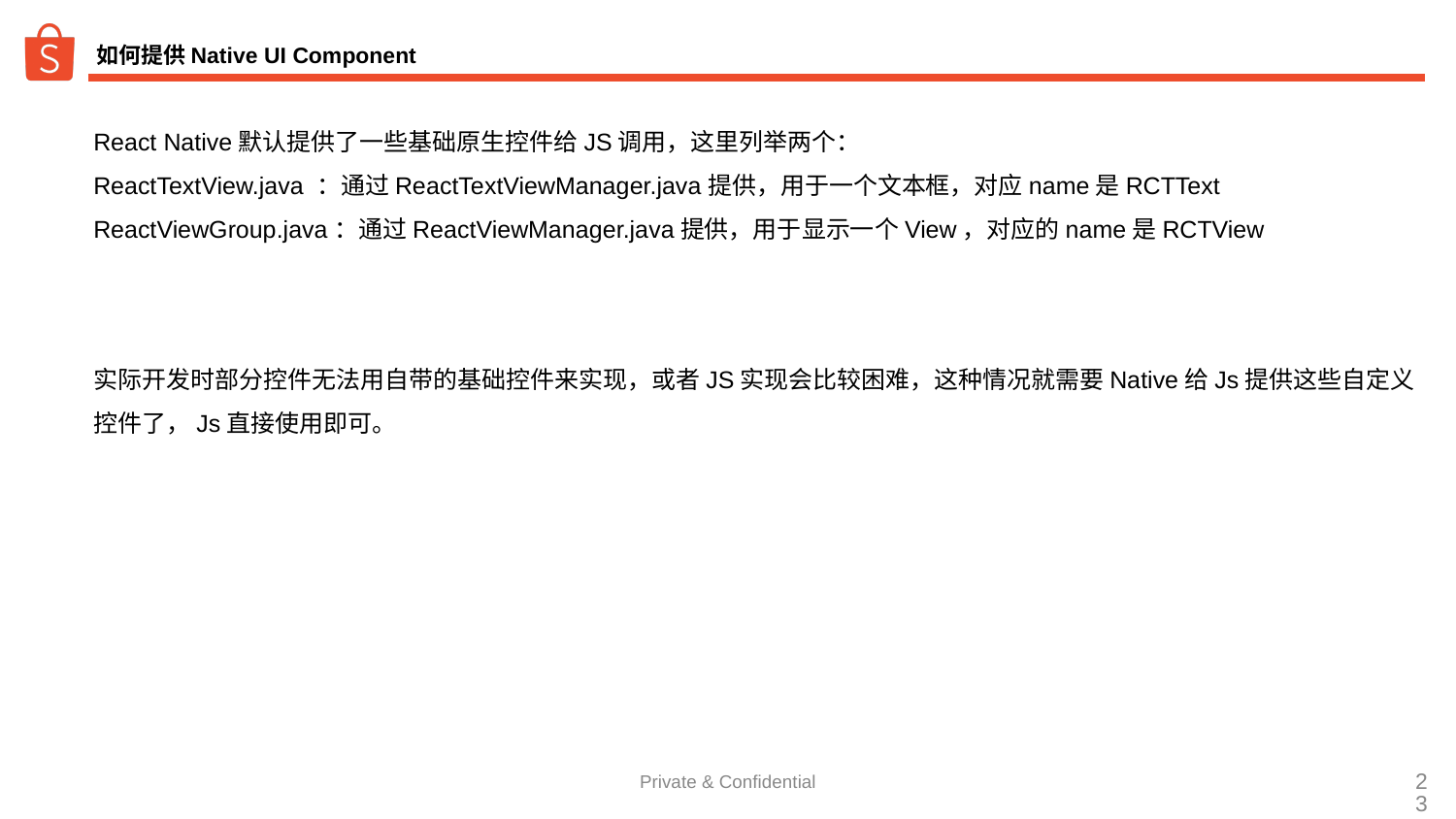

# 如何提供Native UI Component
React Native默认提供了一些基础原生控件给JS调用，这里列举两个：
ReactTextView.java ：通过ReactTextViewManager.java提供，用于一个文本框，对应name是RCTText
ReactViewGroup.java：通过ReactViewManager.java提供，用于显示一个View，对应的name是RCTView

实际开发时部分控件无法用自带的基础控件来实现，或者JS实现会比较困难，这种情况就需要Native给Js提供这些自定义控件了，Js直接使用即可。
Private & Confidential
23